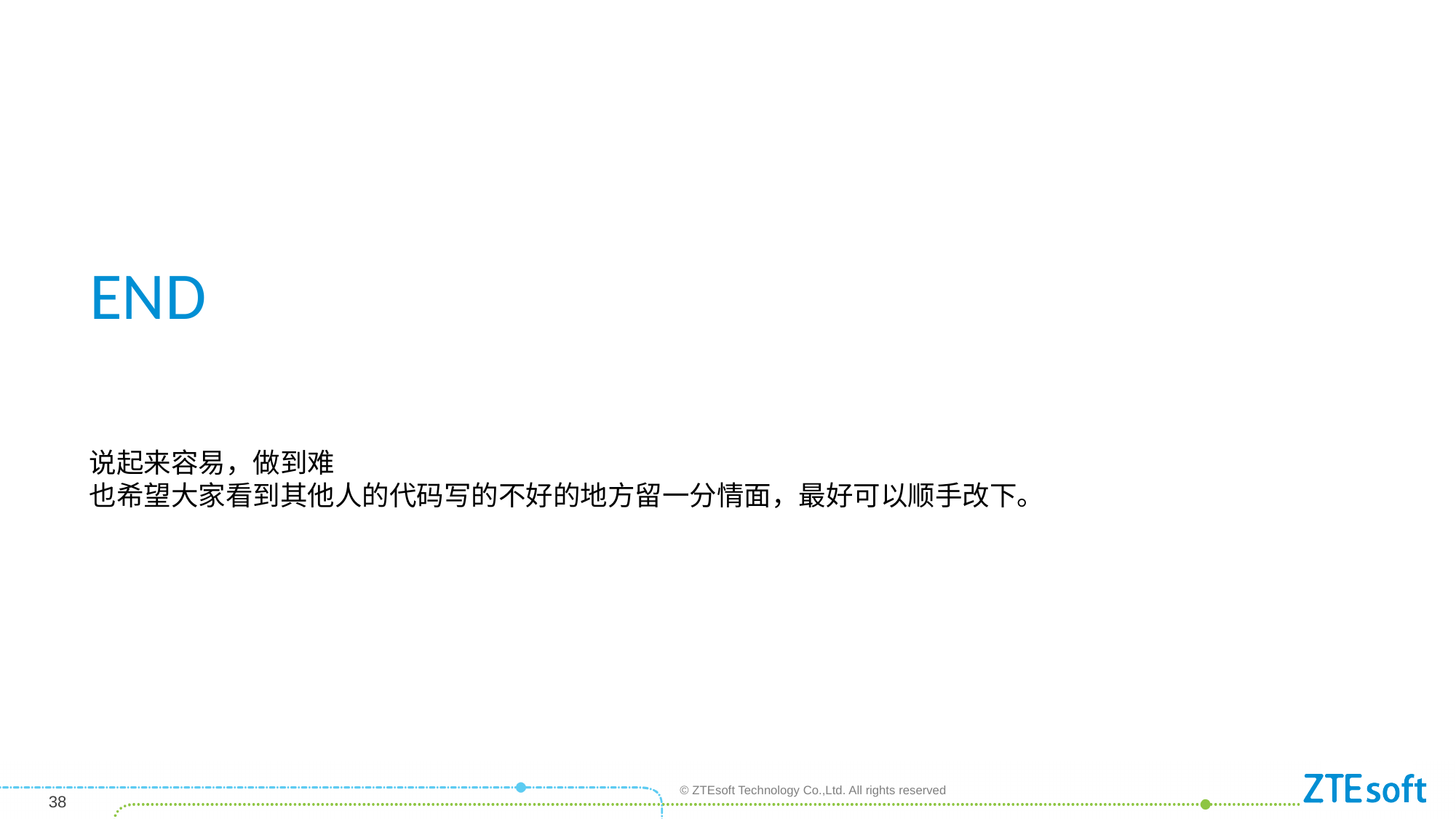

# END
说起来容易，做到难
也希望大家看到其他人的代码写的不好的地方留一分情面，最好可以顺手改下。